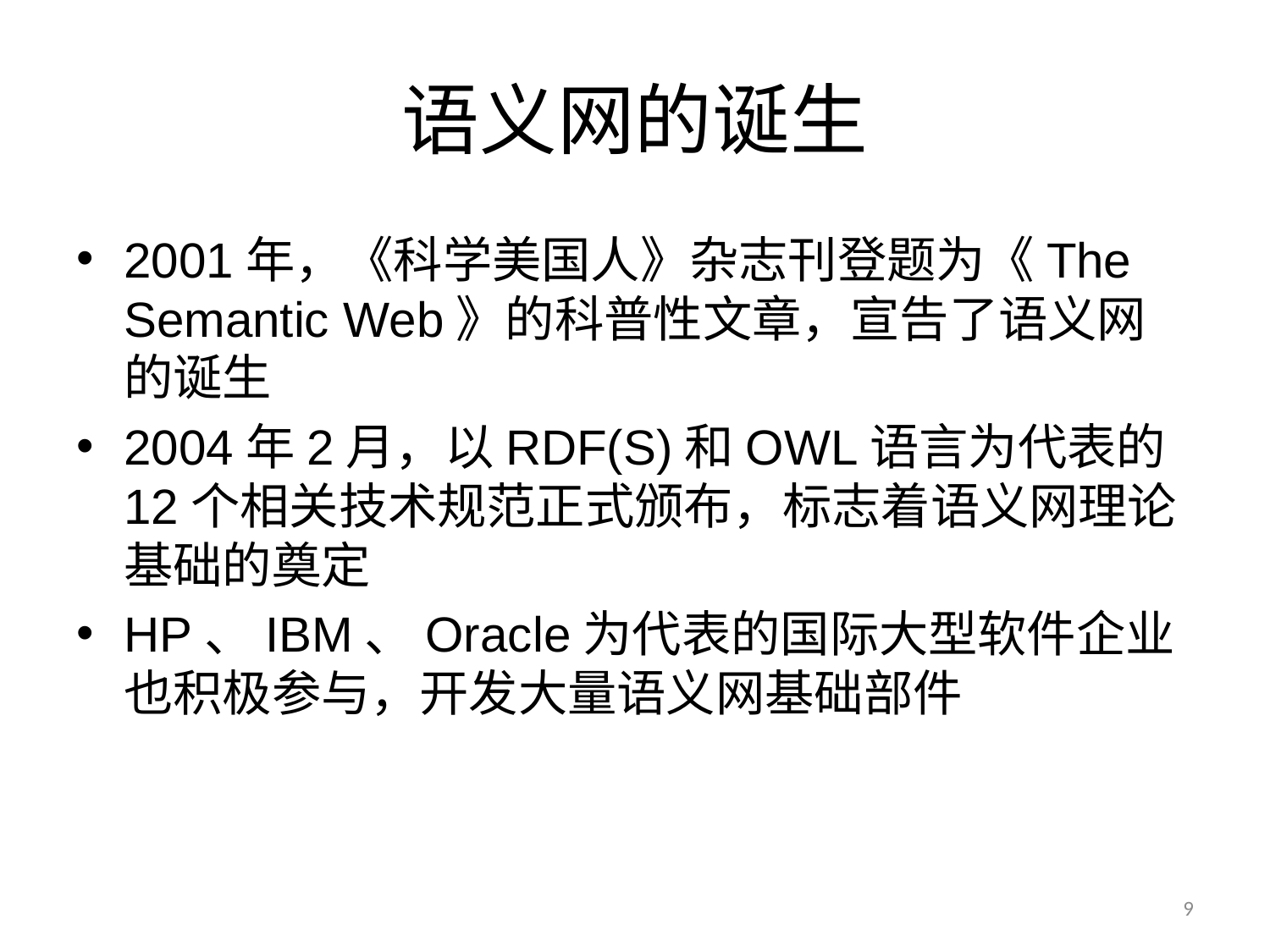

# 语义网的诞生
2001年，《科学美国人》杂志刊登题为《The Semantic Web》的科普性文章，宣告了语义网的诞生
2004年2月，以RDF(S)和OWL语言为代表的12个相关技术规范正式颁布，标志着语义网理论基础的奠定
HP、IBM、Oracle为代表的国际大型软件企业也积极参与，开发大量语义网基础部件
9